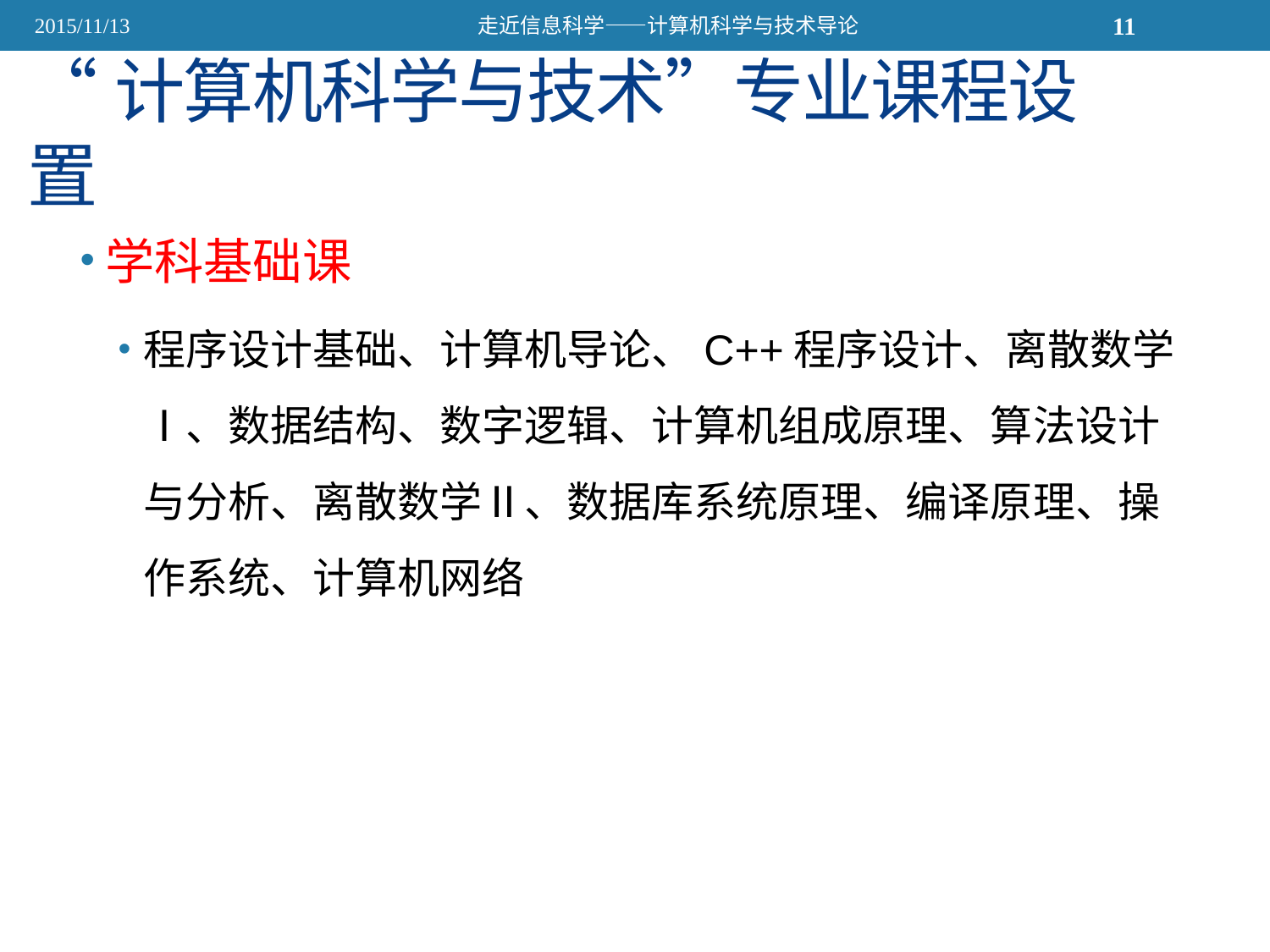

2015/11/13
走近信息科学——计算机科学与技术导论
11
# “计算机科学与技术”专业课程设置
学科基础课
程序设计基础、计算机导论、C++程序设计、离散数学Ⅰ、数据结构、数字逻辑、计算机组成原理、算法设计与分析、离散数学Ⅱ、数据库系统原理、编译原理、操作系统、计算机网络